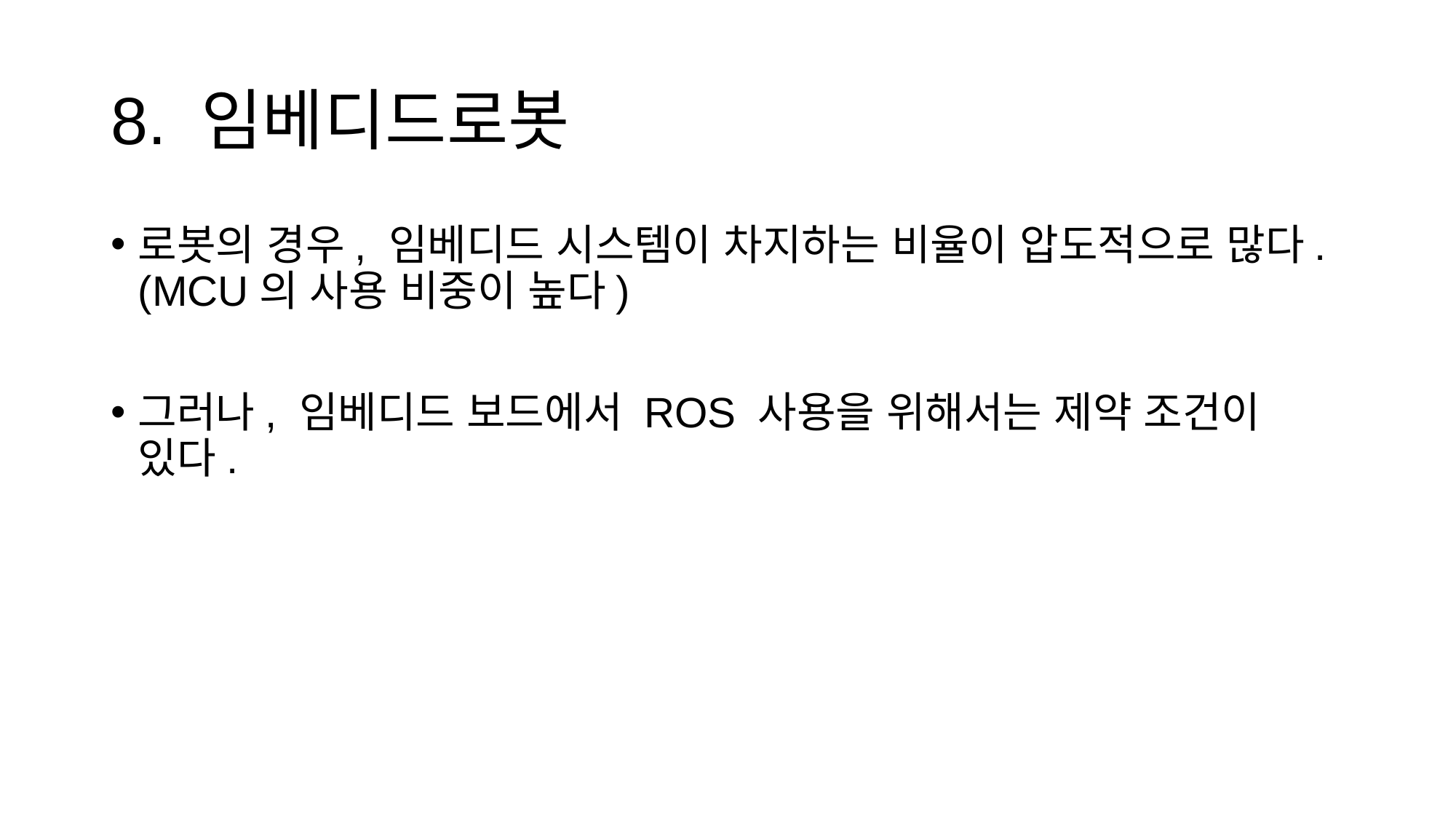

# 8. 임베디드로봇
로봇의 경우, 임베디드 시스템이 차지하는 비율이 압도적으로 많다.(MCU의 사용 비중이 높다)

그러나, 임베디드 보드에서 ROS 사용을 위해서는 제약 조건이 있다.